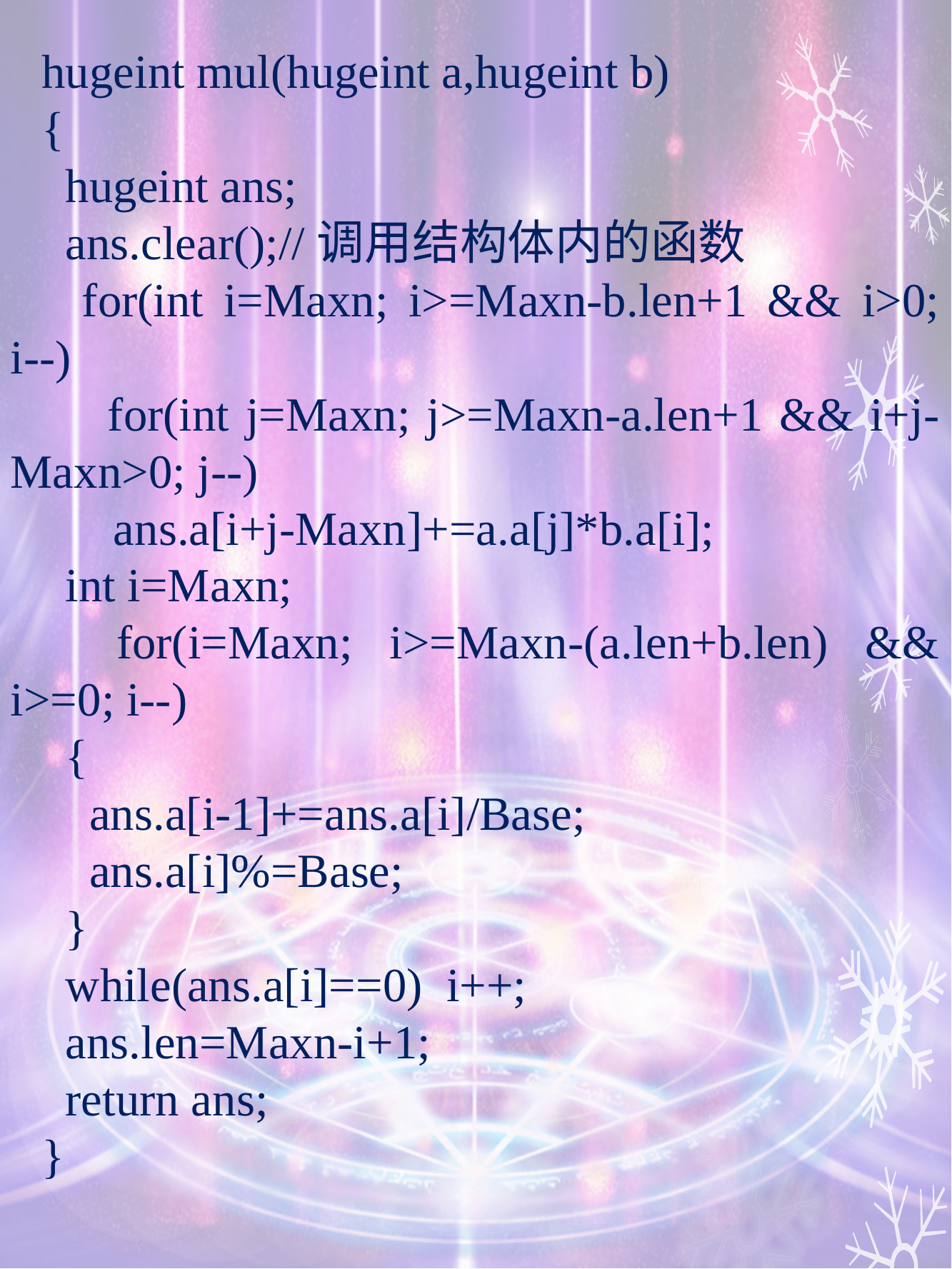

hugeint mul(hugeint a,hugeint b)
{
  hugeint ans;
  ans.clear();//调用结构体内的函数
  for(int i=Maxn; i>=Maxn-b.len+1 && i>0; i--)
    for(int j=Maxn; j>=Maxn-a.len+1 && i+j-Maxn>0; j--)
      ans.a[i+j-Maxn]+=a.a[j]*b.a[i];
  int i=Maxn;
  for(i=Maxn; i>=Maxn-(a.len+b.len) && i>=0; i--)
  {
    ans.a[i-1]+=ans.a[i]/Base;
    ans.a[i]%=Base;
  }
  while(ans.a[i]==0)  i++;
  ans.len=Maxn-i+1;
  return ans;
}